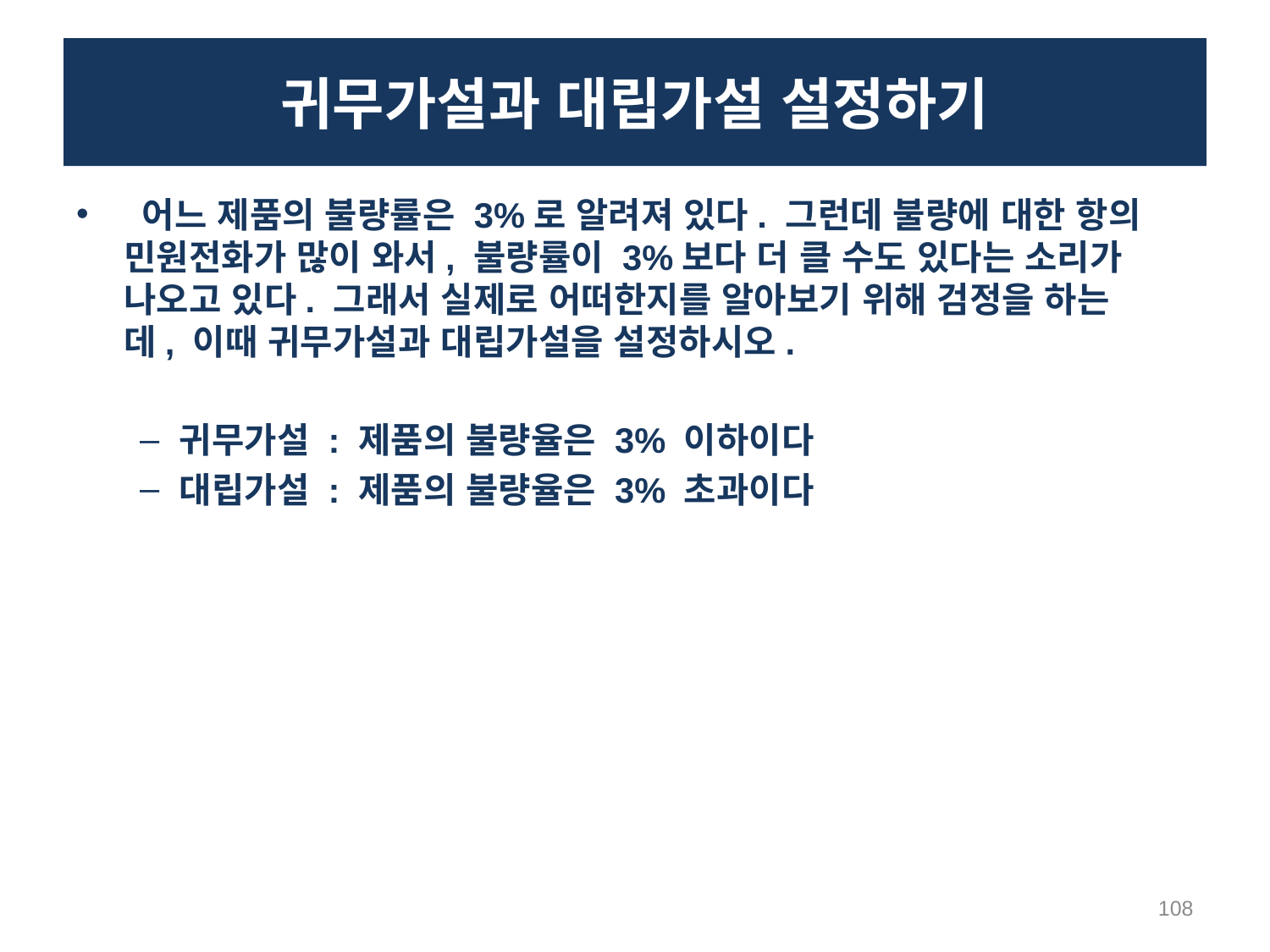

# 귀무가설과 대립가설 설정하기
 어느 제품의 불량률은 3%로 알려져 있다. 그런데 불량에 대한 항의 민원전화가 많이 와서, 불량률이 3%보다 더 클 수도 있다는 소리가 나오고 있다. 그래서 실제로 어떠한지를 알아보기 위해 검정을 하는데, 이때 귀무가설과 대립가설을 설정하시오.

귀무가설 : 제품의 불량율은 3% 이하이다
대립가설 : 제품의 불량율은 3% 초과이다
108